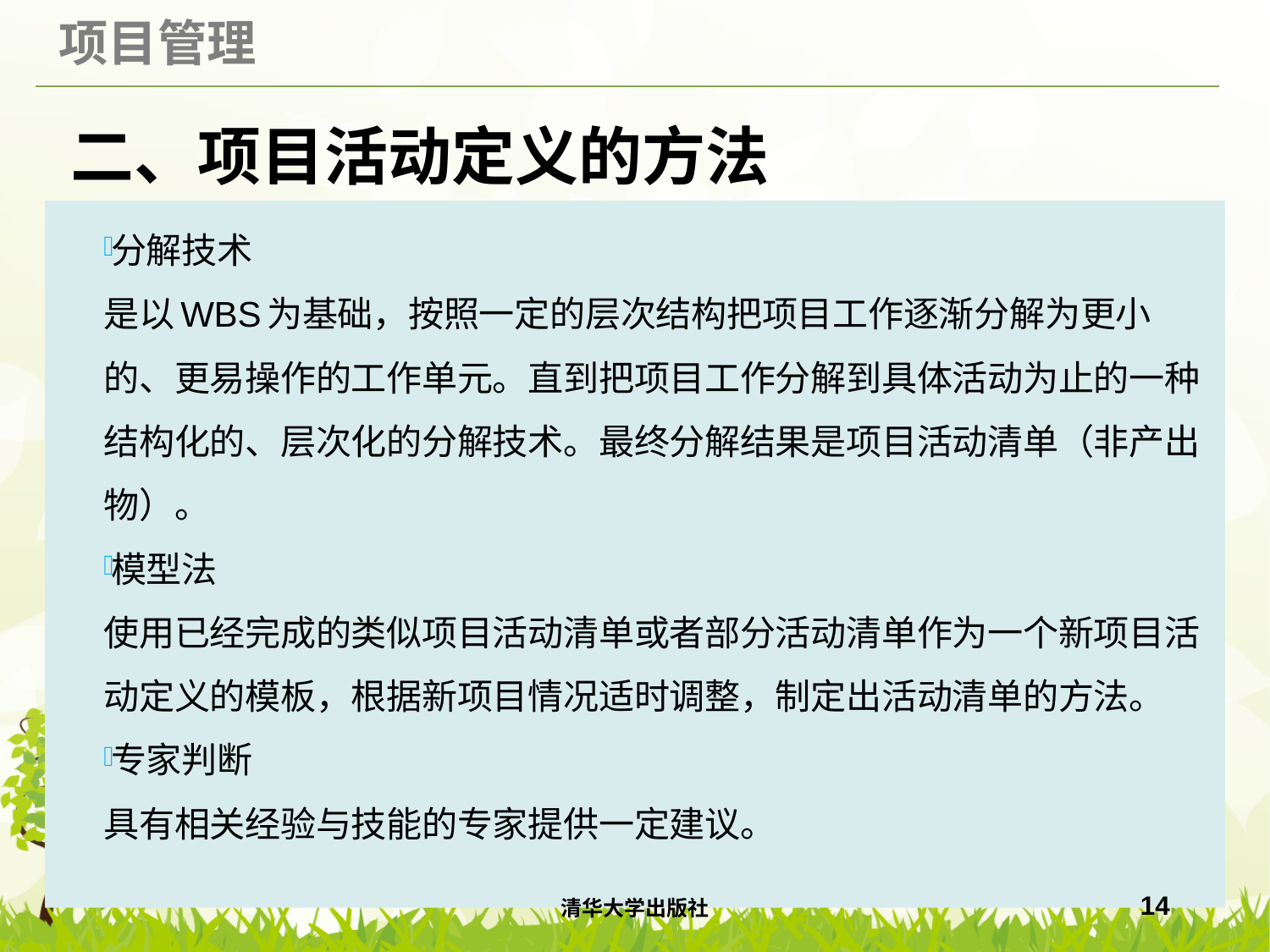

# 二、项目活动定义的方法
分解技术
是以WBS为基础，按照一定的层次结构把项目工作逐渐分解为更小的、更易操作的工作单元。直到把项目工作分解到具体活动为止的一种结构化的、层次化的分解技术。最终分解结果是项目活动清单（非产出物）。
模型法
使用已经完成的类似项目活动清单或者部分活动清单作为一个新项目活动定义的模板，根据新项目情况适时调整，制定出活动清单的方法。
专家判断
具有相关经验与技能的专家提供一定建议。

清华大学出版社
14